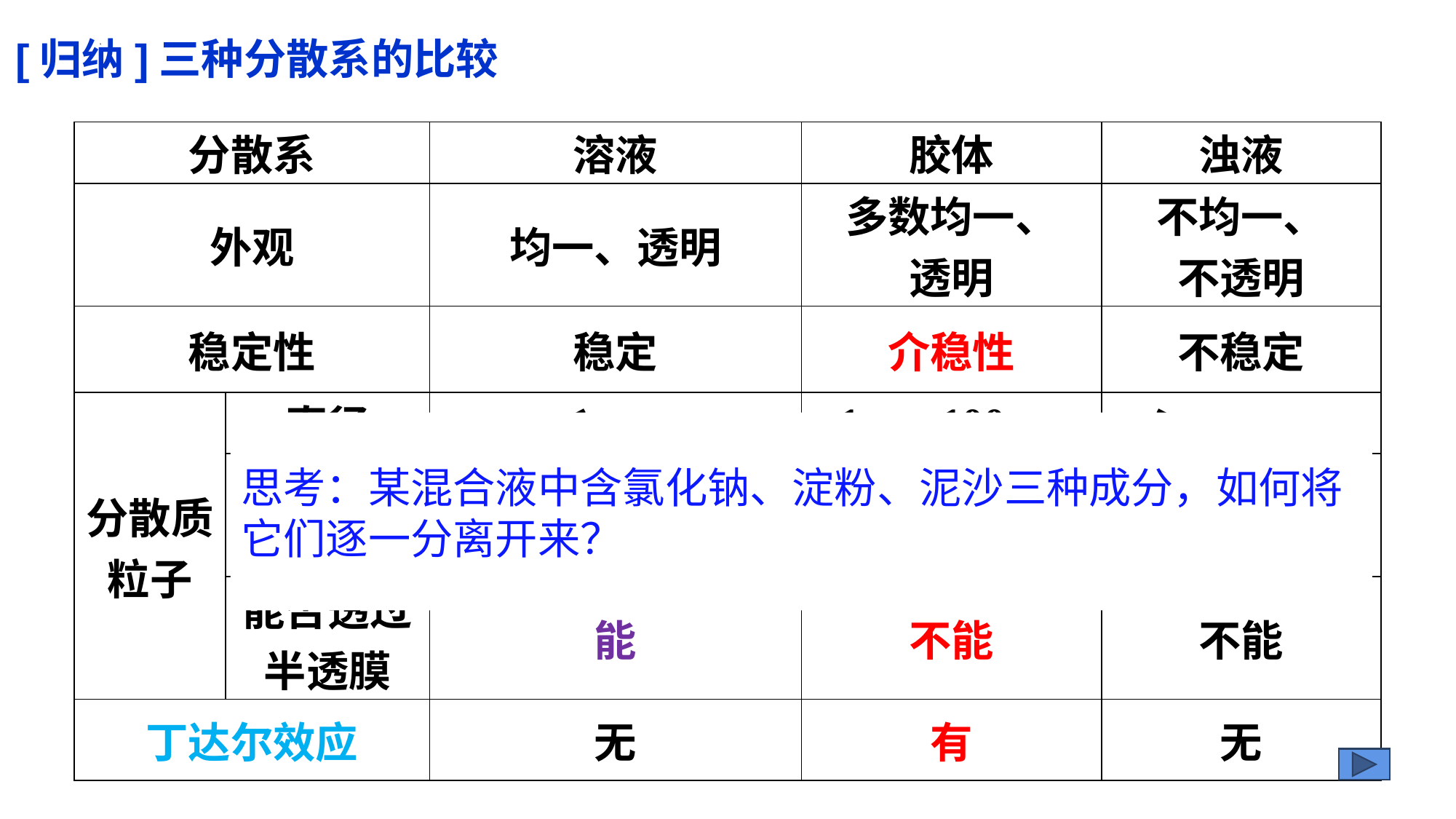

[归纳]三种分散系的比较
| 分散系 |  | 溶液 | 胶体 | 浊液 |
| --- | --- | --- | --- | --- |
| 外观 |  | 均一、透明 | 多数均一、 透明 | 不均一、 不透明 |
| 稳定性 |  | 稳定 | 介稳性 | 不稳定 |
| 分散质粒子 | 直径 | ＜1nm | 1nm~100nm | ＞100nm |
|  | 能否透过滤纸 | 能 | 能 | 不能 |
|  | 能否透过半透膜 | 能 | 不能 | 不能 |
| 丁达尔效应 |  | 无 | 有 | 无 |

思考：某混合液中含氯化钠、淀粉、泥沙三种成分，如何将它们逐一分离开来？